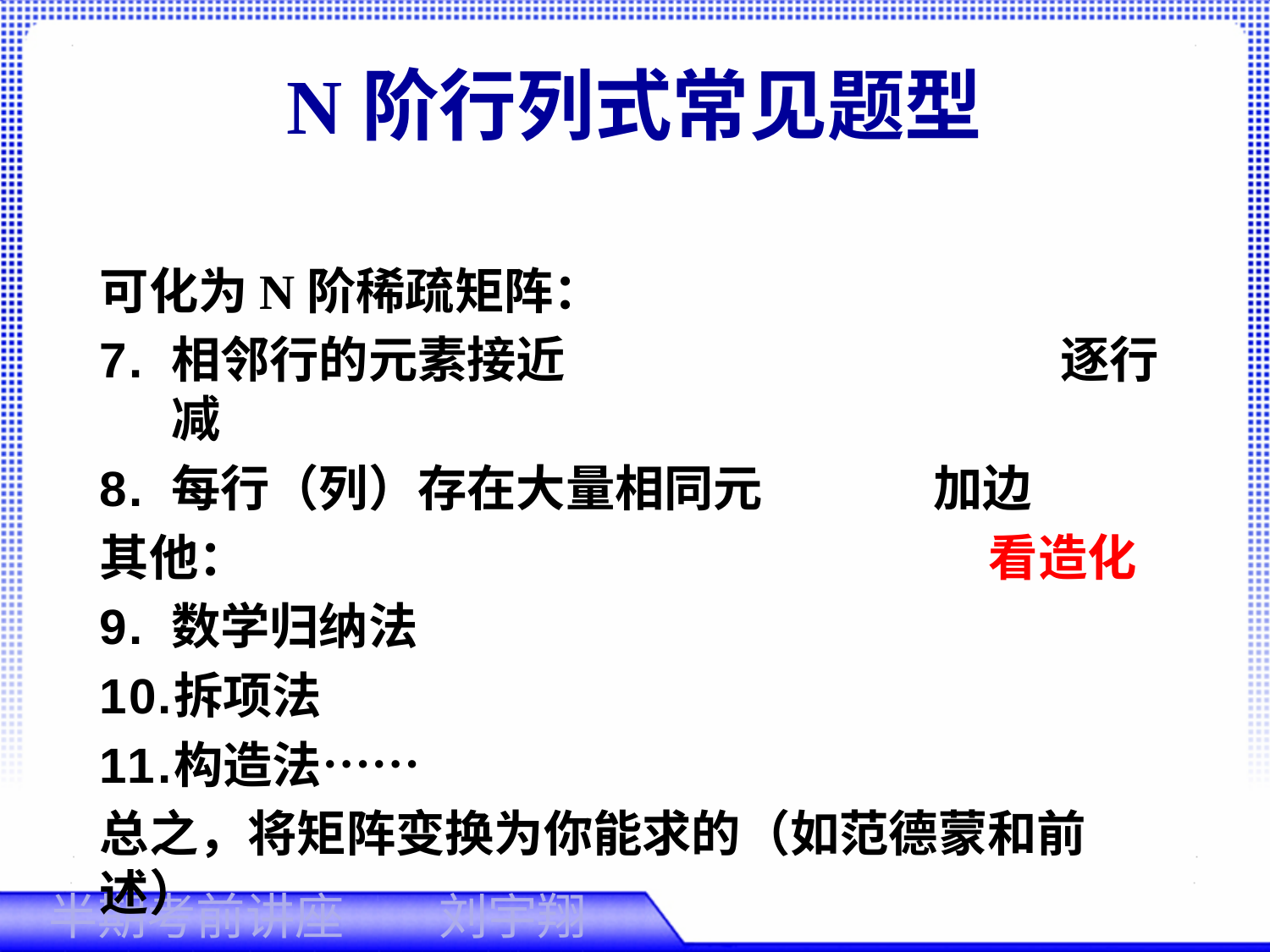

# N阶行列式常见题型
可化为N阶稀疏矩阵：
相邻行的元素接近				逐行减
每行（列）存在大量相同元		加边
其他：						看造化
数学归纳法
拆项法
构造法……
总之，将矩阵变换为你能求的（如范德蒙和前述）

刘宇翔
半期考前讲座